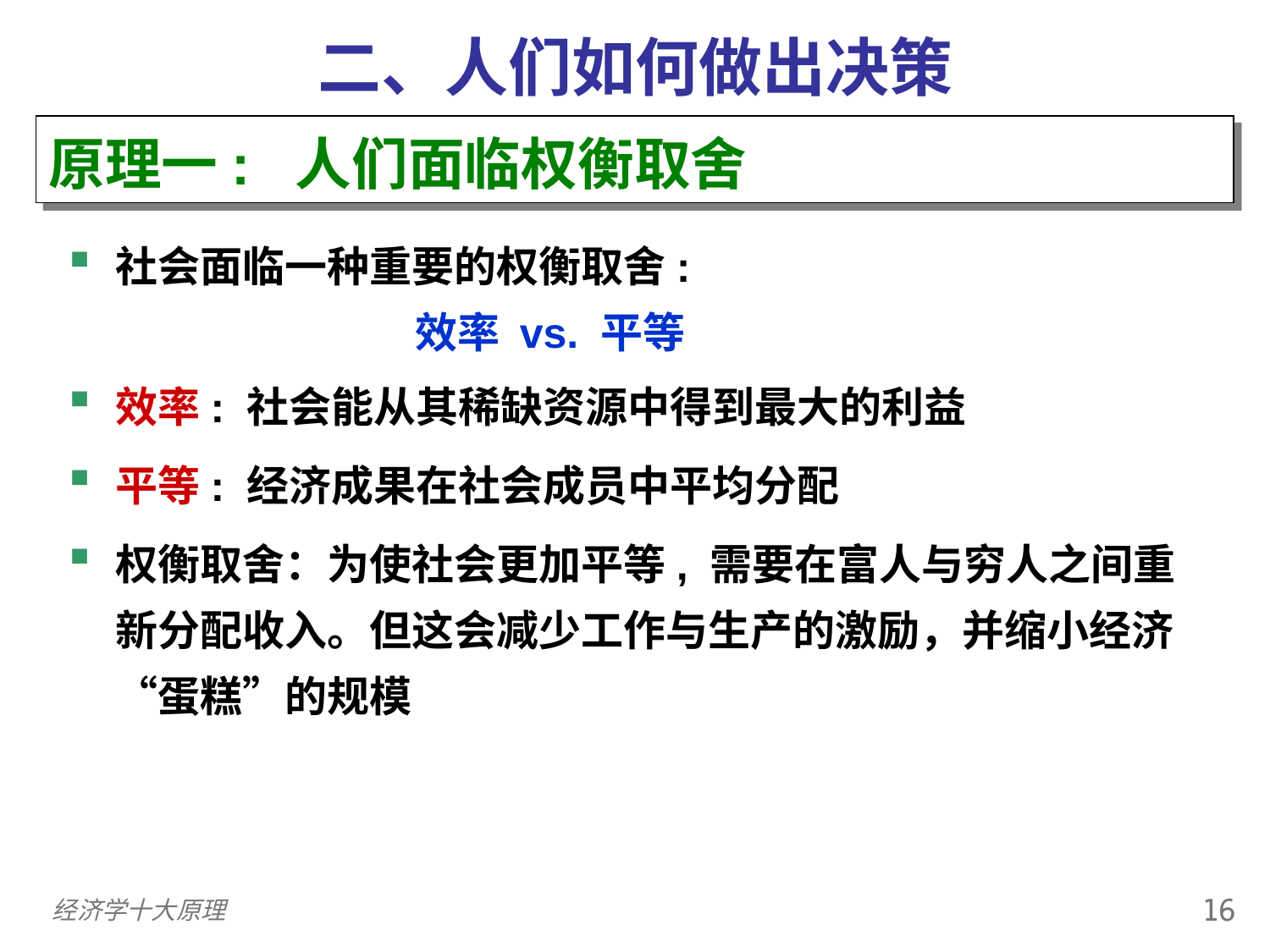

二、人们如何做出决策
0
原理一:  人们面临权衡取舍
社会面临一种重要的权衡取舍:
		   效率 vs. 平等
效率: 社会能从其稀缺资源中得到最大的利益
平等: 经济成果在社会成员中平均分配
权衡取舍：为使社会更加平等, 需要在富人与穷人之间重新分配收入。但这会减少工作与生产的激励，并缩小经济“蛋糕”的规模
16
经济学十大原理